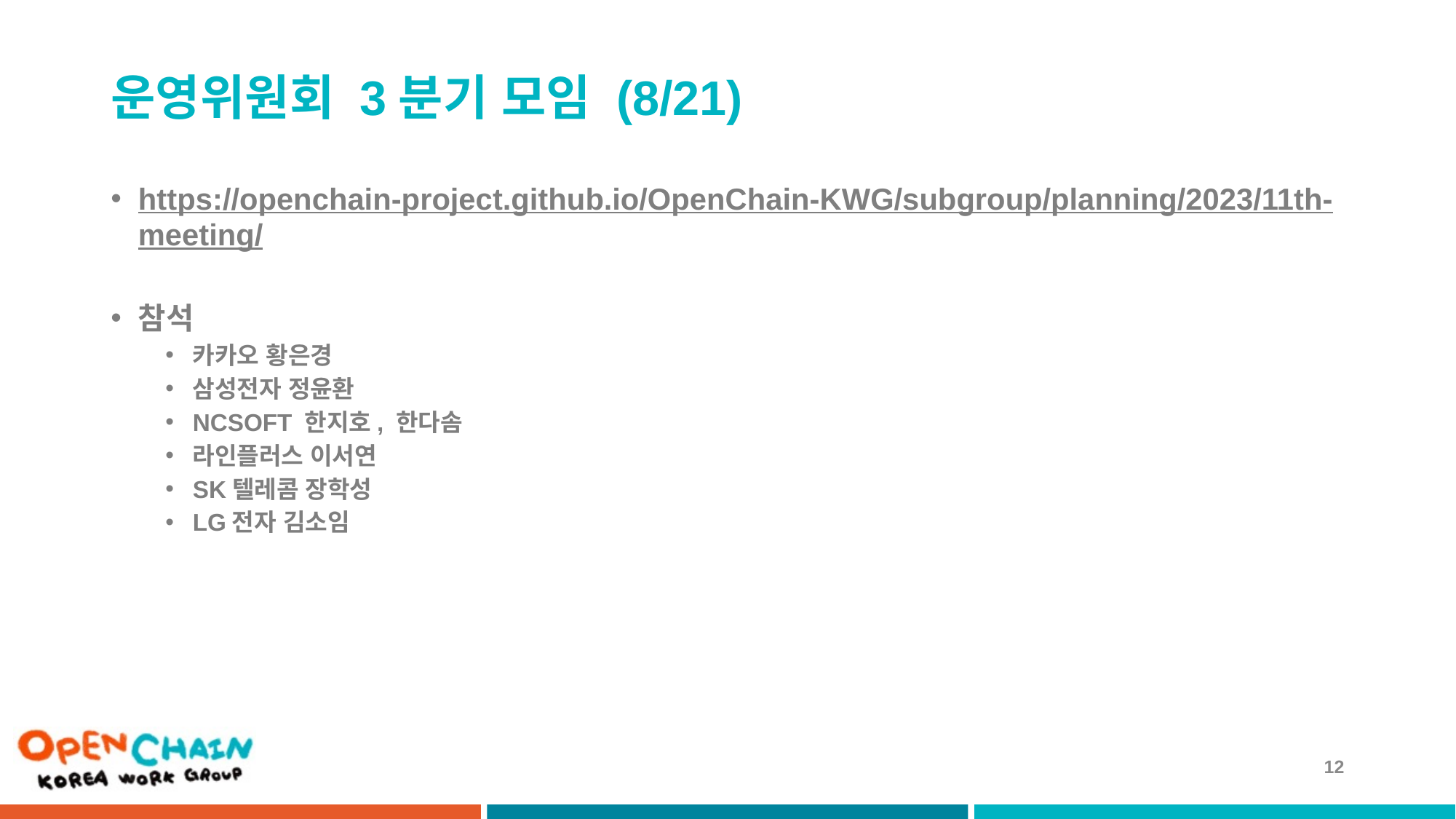

# 운영위원회 3분기 모임 (8/21)
https://openchain-project.github.io/OpenChain-KWG/subgroup/planning/2023/11th-meeting/
참석
카카오 황은경
삼성전자 정윤환
NCSOFT 한지호, 한다솜
라인플러스 이서연
SK텔레콤 장학성
LG전자 김소임
12